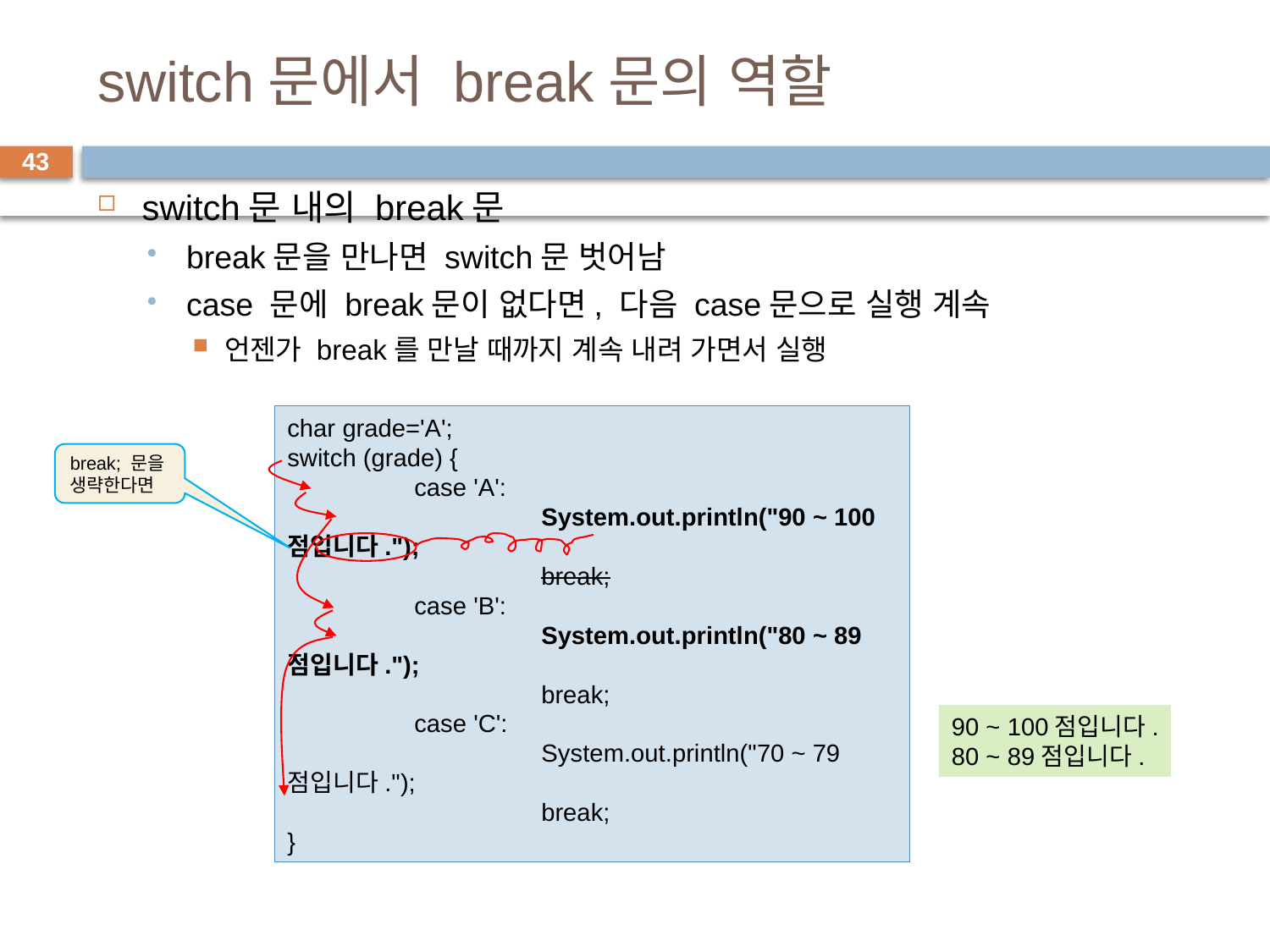

# switch문에서 break문의 역할
43
switch문 내의 break문
break문을 만나면 switch문 벗어남
case 문에 break문이 없다면, 다음 case문으로 실행 계속
언젠가 break를 만날 때까지 계속 내려 가면서 실행

char grade='A';
switch (grade) {
	case 'A':
		System.out.println("90 ~ 100점입니다.");
		break;
	case 'B':
		System.out.println("80 ~ 89점입니다.");
		break;
	case 'C':
		System.out.println("70 ~ 79점입니다.");
		break;
}
break; 문을
생략한다면

90 ~ 100점입니다.
80 ~ 89점입니다.